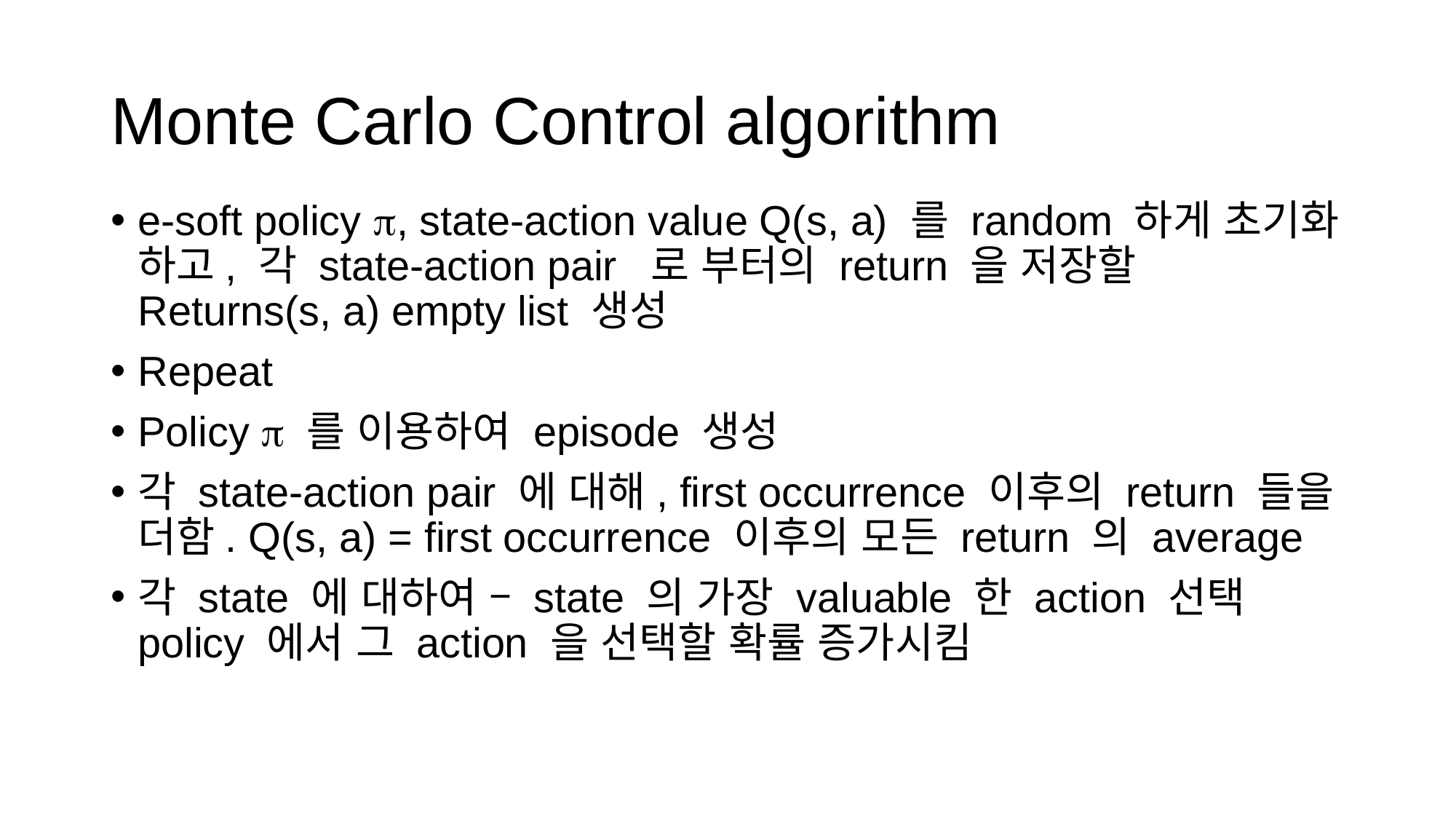

# Monte Carlo Control algorithm
e-soft policy π, state-action value Q(s, a) 를 random 하게 초기화 하고, 각 state-action pair  로 부터의 return 을 저장할 Returns(s, a) empty list 생성
Repeat
Policy π 를 이용하여 episode 생성
각 state-action pair 에 대해, first occurrence 이후의 return 들을 더함. Q(s, a) = first occurrence 이후의 모든 return 의 average
각 state 에 대하여 – state 의 가장 valuable 한 action 선택 policy 에서 그 action 을 선택할 확률 증가시킴